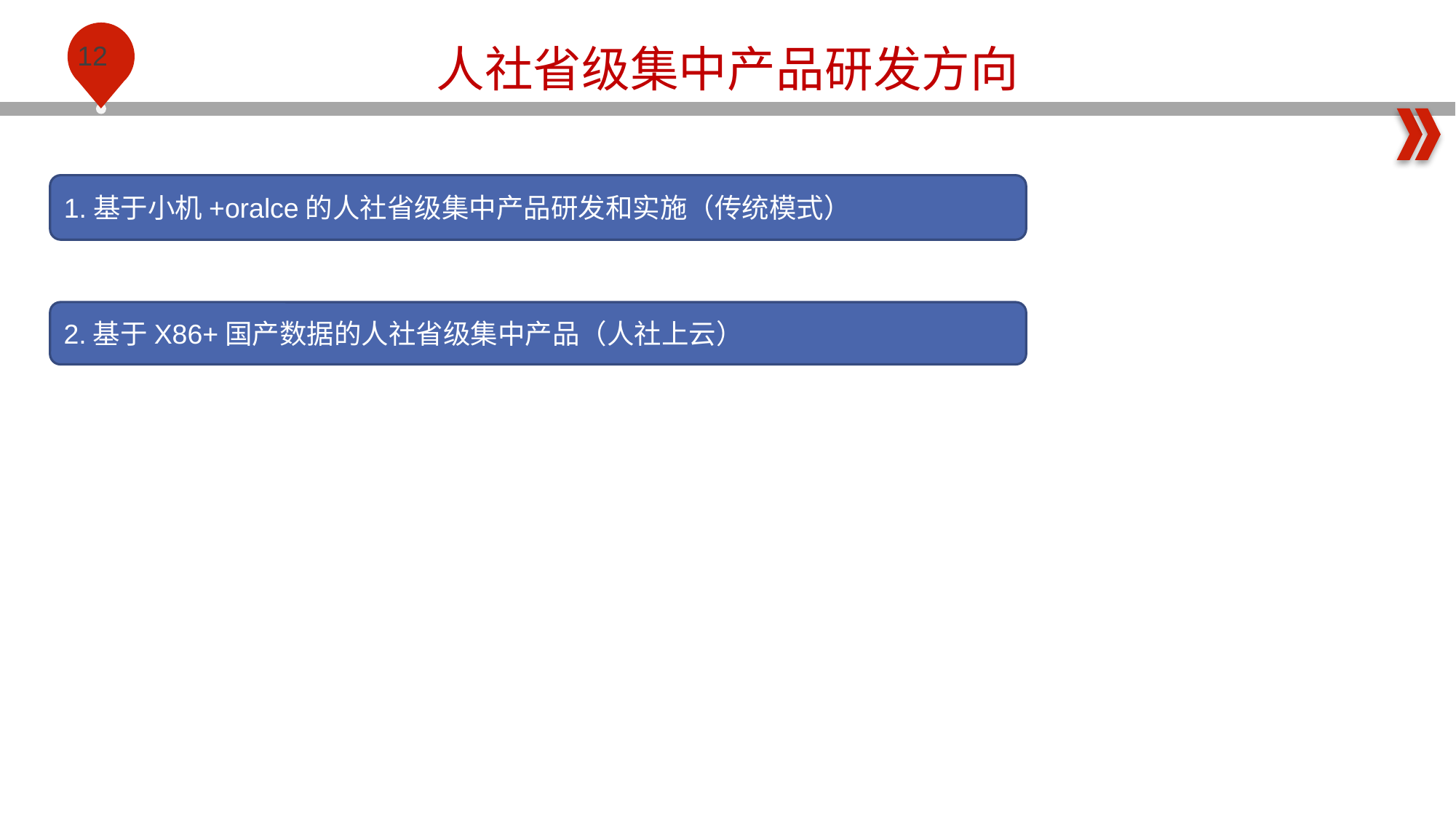

人社省级集中产品研发方向
1.基于小机+oralce的人社省级集中产品研发和实施（传统模式）
2.基于X86+国产数据的人社省级集中产品（人社上云）